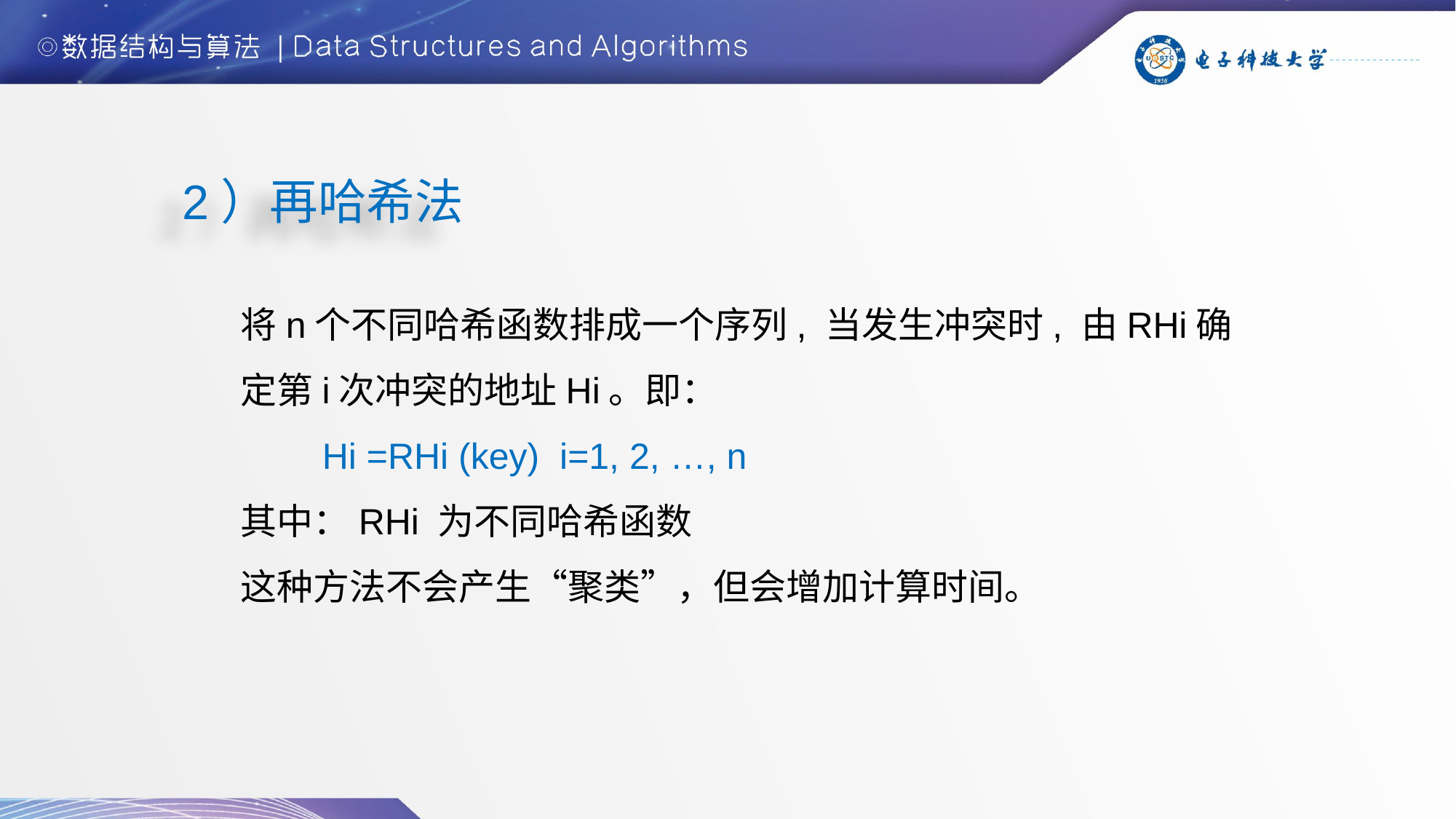

2）再哈希法

将n个不同哈希函数排成一个序列, 当发生冲突时, 由RHi确定第i次冲突的地址Hi。即：
        Hi =RHi (key)  i=1, 2, …, n
其中：RHi 为不同哈希函数
这种方法不会产生“聚类”，但会增加计算时间。